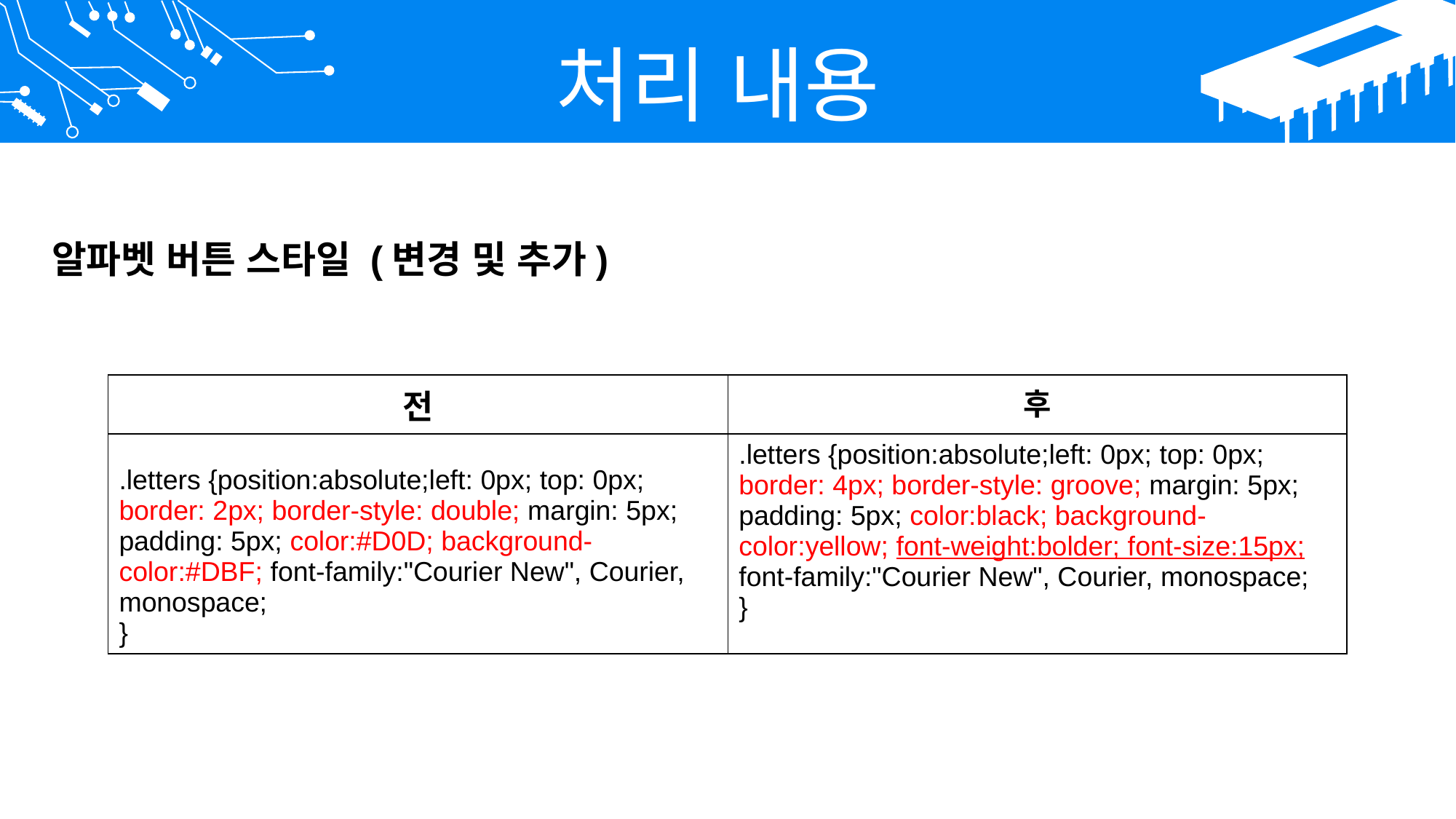

처리 내용
알파벳 버튼 스타일 (변경 및 추가)
| 전 | 후 |
| --- | --- |
| .letters {position:absolute;left: 0px; top: 0px; border: 2px; border-style: double; margin: 5px; padding: 5px; color:#D0D; background-color:#DBF; font-family:"Courier New", Courier, monospace; } | .letters {position:absolute;left: 0px; top: 0px; border: 4px; border-style: groove; margin: 5px; padding: 5px; color:black; background-color:yellow; font-weight:bolder; font-size:15px; font-family:"Courier New", Courier, monospace; } |